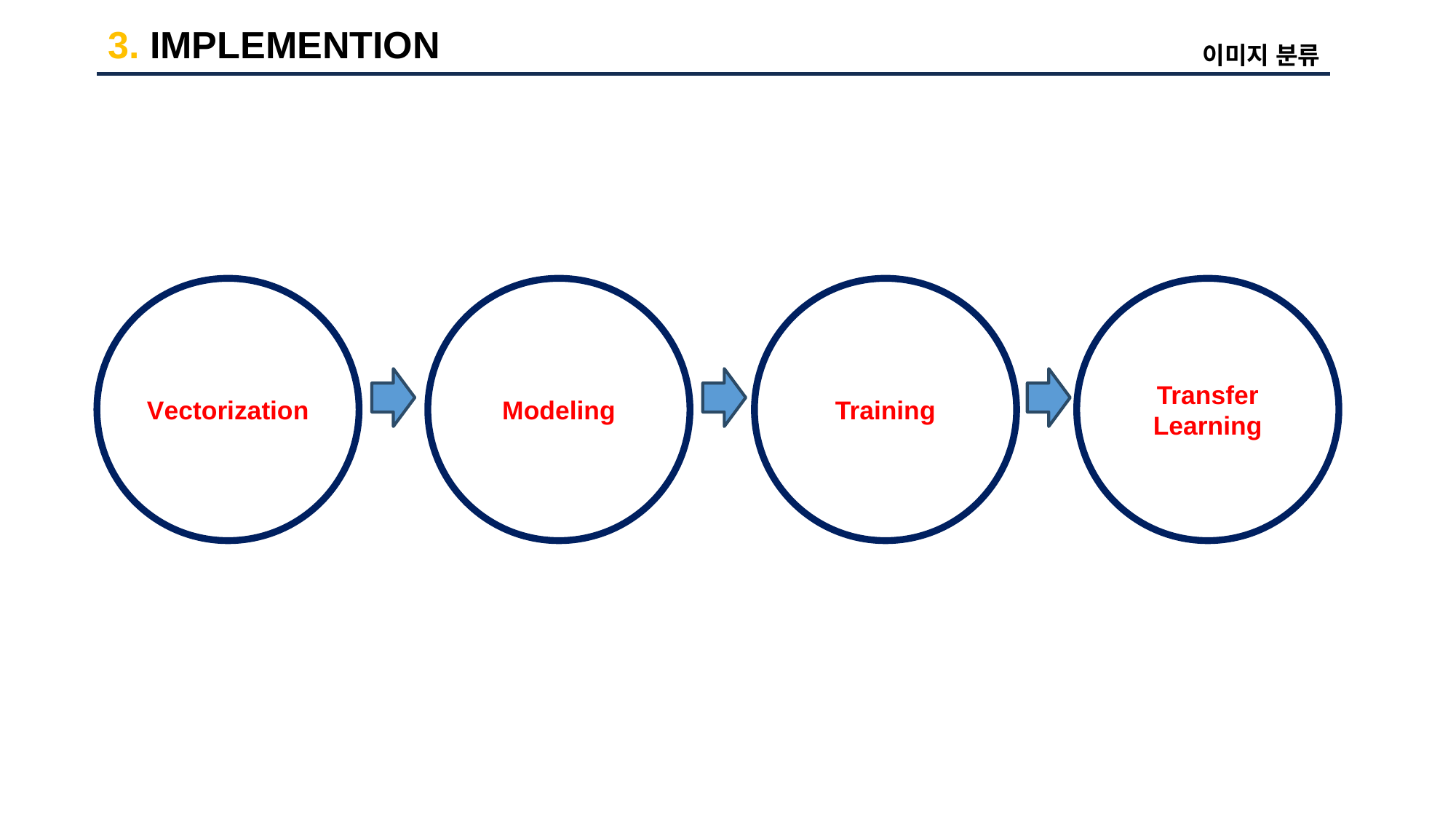

3. IMPLEMENTION
이미지 분류
Vectorization
Modeling
Training
Transfer Learning